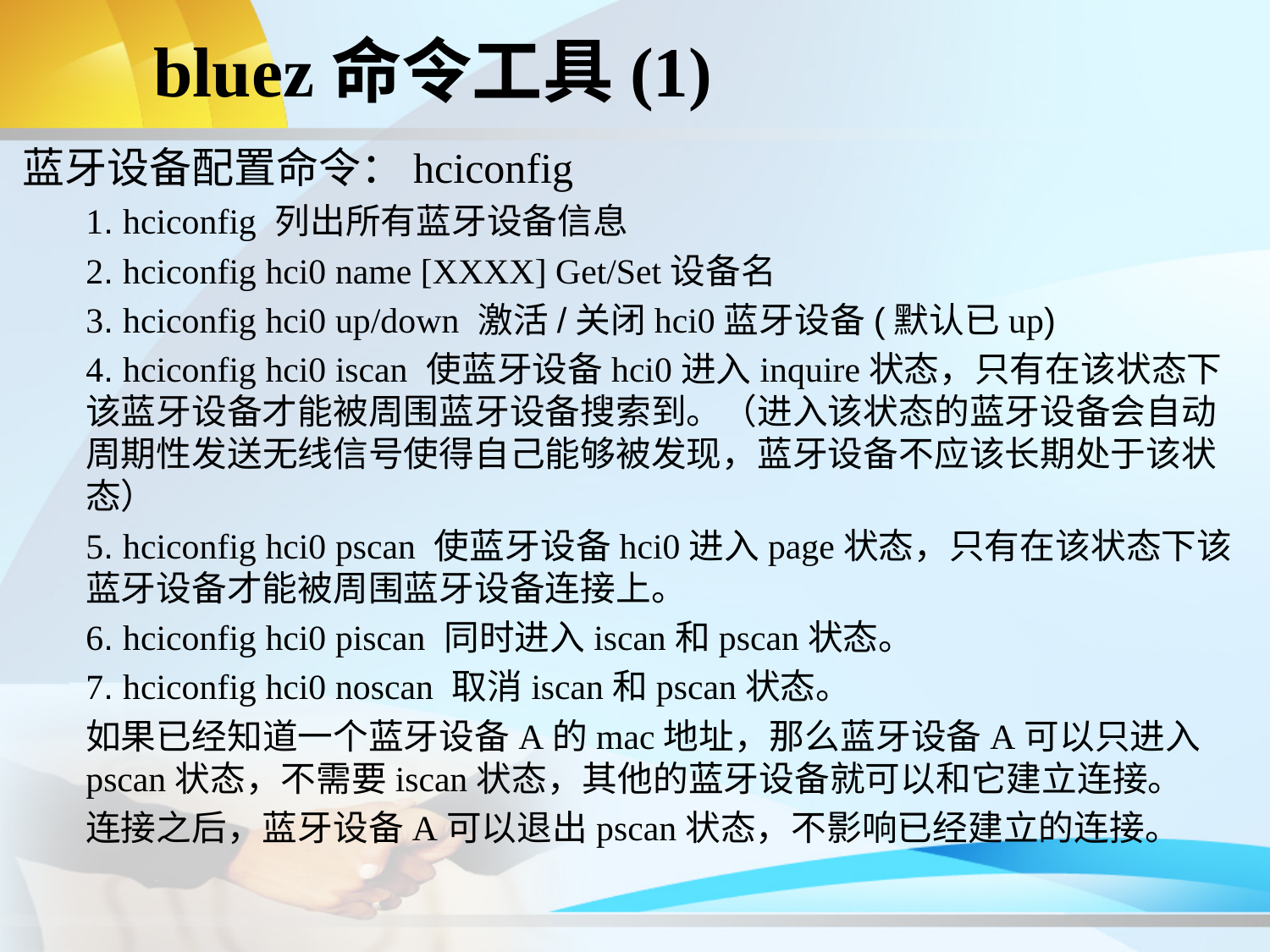

bluez命令工具(1)
蓝牙设备配置命令：hciconfig
1. hciconfig 列出所有蓝牙设备信息
2. hciconfig hci0 name [XXXX] Get/Set设备名
3. hciconfig hci0 up/down 激活/关闭hci0蓝牙设备(默认已up)
4. hciconfig hci0 iscan 使蓝牙设备hci0进入inquire状态，只有在该状态下该蓝牙设备才能被周围蓝牙设备搜索到。（进入该状态的蓝牙设备会自动周期性发送无线信号使得自己能够被发现，蓝牙设备不应该长期处于该状态）
5. hciconfig hci0 pscan 使蓝牙设备hci0进入page状态，只有在该状态下该蓝牙设备才能被周围蓝牙设备连接上。
6. hciconfig hci0 piscan 同时进入iscan和pscan状态。
7. hciconfig hci0 noscan 取消iscan和pscan状态。
如果已经知道一个蓝牙设备A的mac地址，那么蓝牙设备A可以只进入pscan状态，不需要iscan状态，其他的蓝牙设备就可以和它建立连接。
连接之后，蓝牙设备A可以退出pscan状态，不影响已经建立的连接。